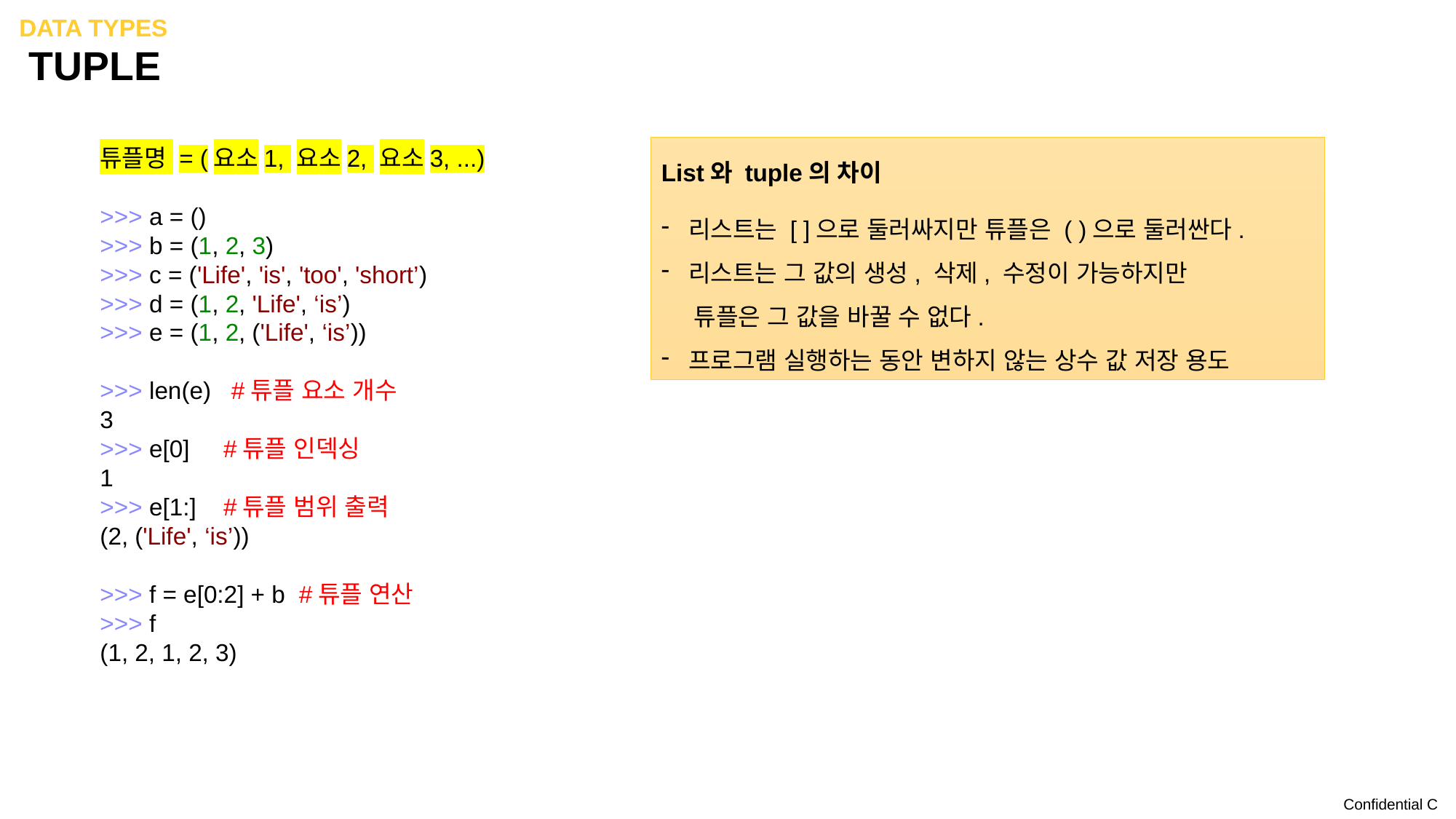

Data Types
# TUPLE
튜플명 = (요소1, 요소2, 요소3, ...)

>>> a = ()
>>> b = (1, 2, 3)
>>> c = ('Life', 'is', 'too', 'short’)
>>> d = (1, 2, 'Life', ‘is’)
>>> e = (1, 2, ('Life', ‘is’))

>>> len(e)   #튜플 요소 개수
3
>>> e[0]     #튜플 인덱싱
1
>>> e[1:]    #튜플 범위 출력
(2, ('Life', ‘is’))

>>> f = e[0:2] + b  #튜플 연산
>>> f
(1, 2, 1, 2, 3)
List와 tuple의 차이

리스트는 [ ]으로 둘러싸지만 튜플은 ( )으로 둘러싼다.
리스트는 그 값의 생성, 삭제, 수정이 가능하지만
    튜플은 그 값을 바꿀 수 없다.
프로그램 실행하는 동안 변하지 않는 상수 값 저장 용도